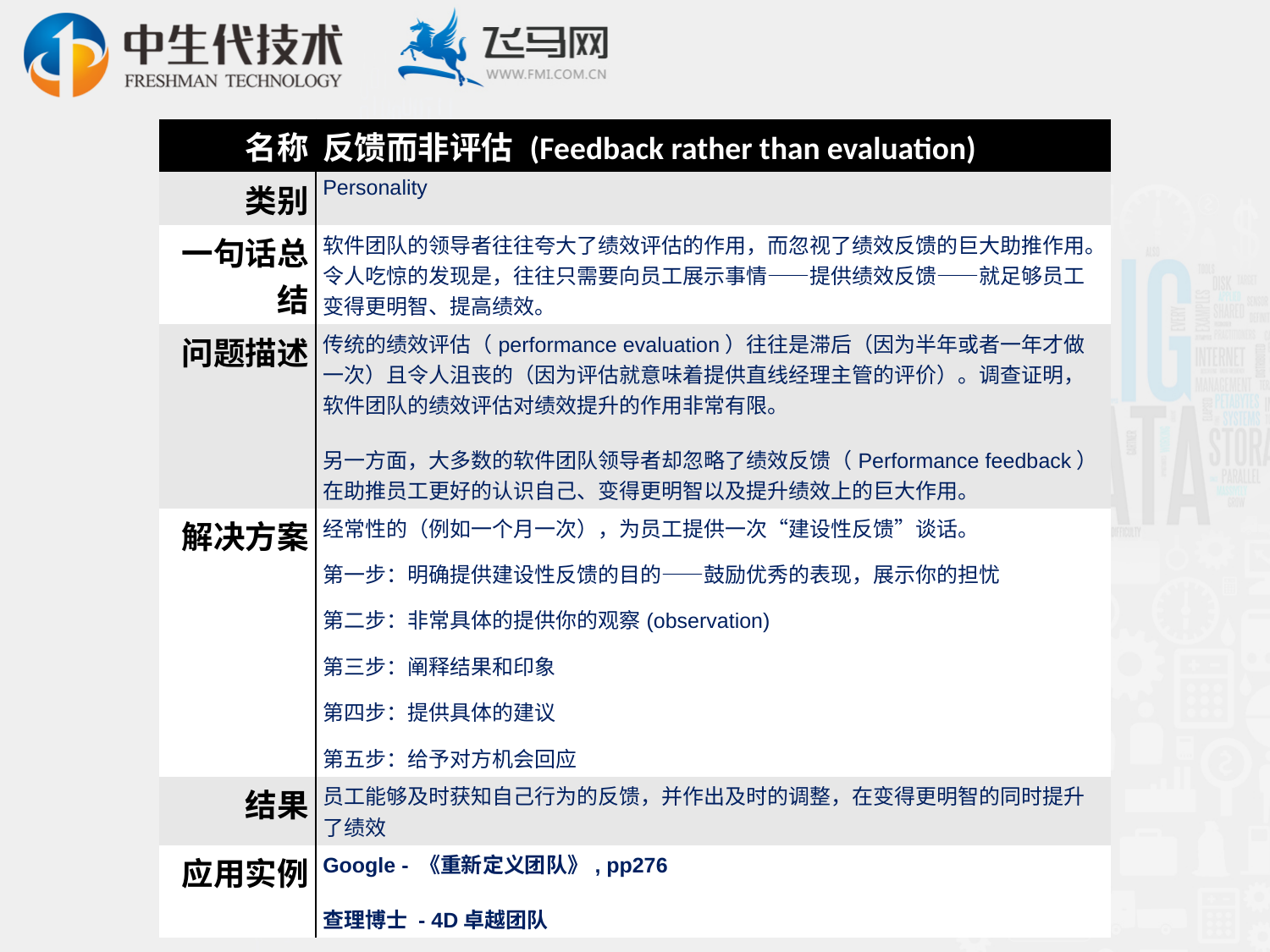

| 名称 | 反馈而非评估 (Feedback rather than evaluation) |
| --- | --- |
| 类别 | Personality |
| 一句话总结 | 软件团队的领导者往往夸大了绩效评估的作用，而忽视了绩效反馈的巨大助推作用。令人吃惊的发现是，往往只需要向员工展示事情——提供绩效反馈——就足够员工变得更明智、提高绩效。 |
| 问题描述 | 传统的绩效评估（performance evaluation）往往是滞后（因为半年或者一年才做一次）且令人沮丧的（因为评估就意味着提供直线经理主管的评价）。调查证明，软件团队的绩效评估对绩效提升的作用非常有限。 另一方面，大多数的软件团队领导者却忽略了绩效反馈（Performance feedback）在助推员工更好的认识自己、变得更明智以及提升绩效上的巨大作用。 |
| 解决方案 | 经常性的（例如一个月一次），为员工提供一次“建设性反馈”谈话。 第一步：明确提供建设性反馈的目的——鼓励优秀的表现，展示你的担忧 第二步：非常具体的提供你的观察(observation) 第三步：阐释结果和印象 第四步：提供具体的建议 第五步：给予对方机会回应 |
| 结果 | 员工能够及时获知自己行为的反馈，并作出及时的调整，在变得更明智的同时提升了绩效 |
| 应用实例 | Google - 《重新定义团队》, pp276 查理博士 - 4D卓越团队 |